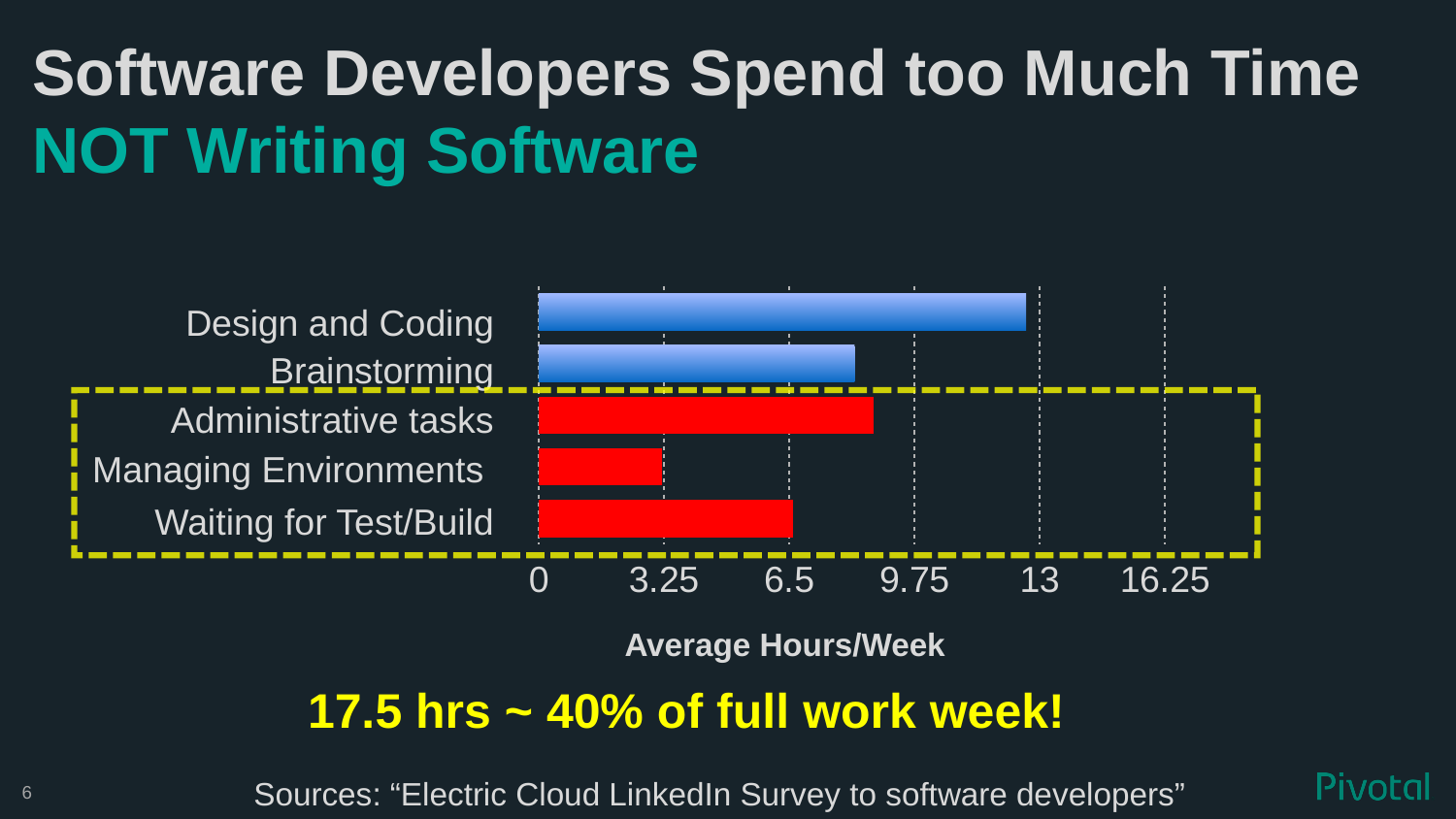

# Software Developers Spend too Much Time NOT Writing Software

### Chart:

| Category |  |
|---|---|
| コーディング | 12.65 |
| ブレインストーミング  | 8.2 |
| 管理業務 | 8.7 |
| 環境管理 | 3.19 |
| 待機 | 6.6 |
Design and Coding
Brainstorming
Administrative tasks
Managing Environments
Waiting for Test/Build

Average Hours/Week
17.5 hrs ~ 40% of full work week!
Sources: “Electric Cloud LinkedIn Survey to software developers”
6